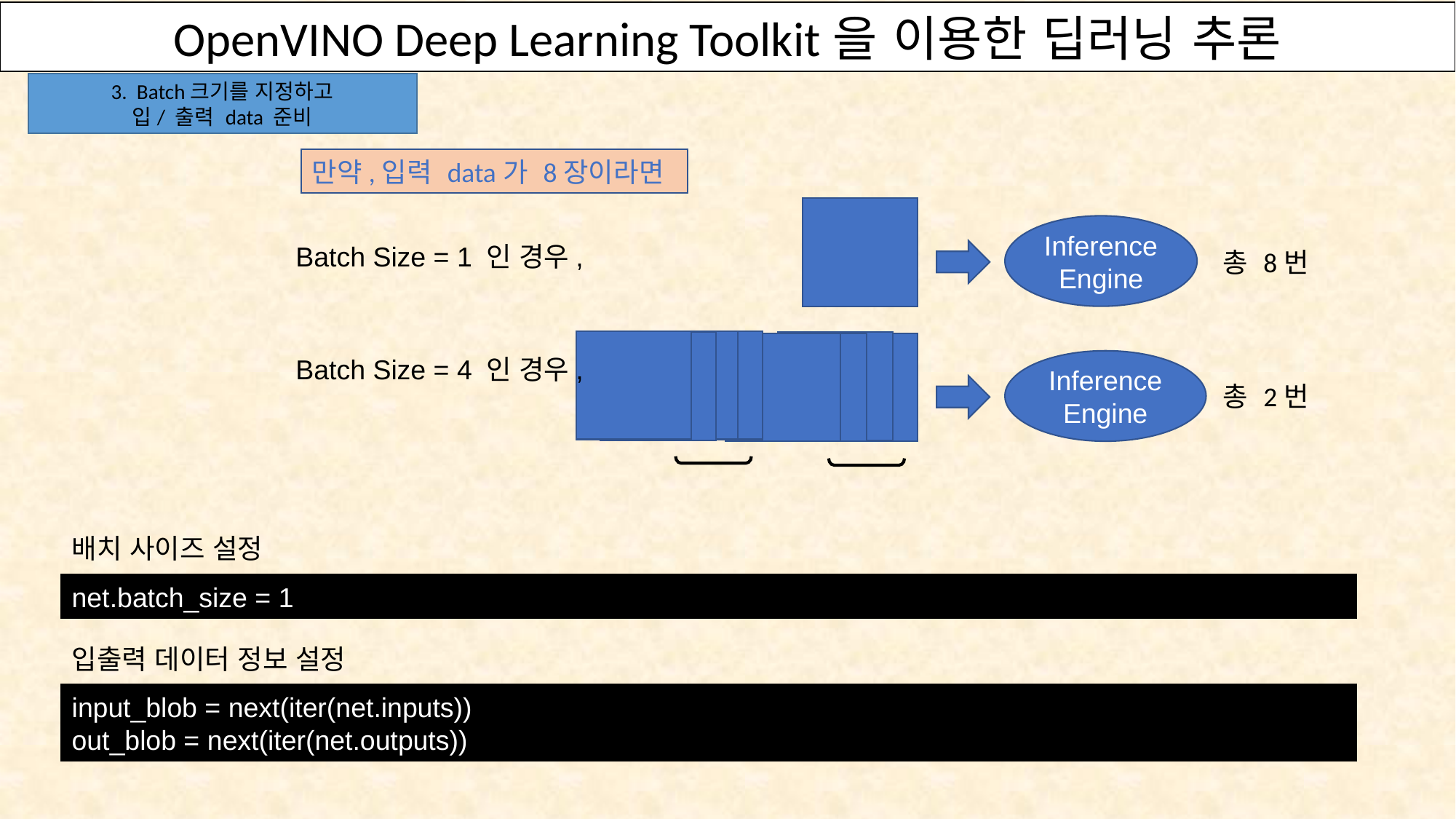

OpenVINO Deep Learning Toolkit을 이용한 딥러닝 추론
3.  Batch크기를 지정하고
입/ 출력 data 준비
만약,입력 data가 8장이라면

Inference Engine
Batch Size = 1 인 경우,
총 8번

Batch Size = 4 인 경우,
Inference Engine
총 2번

배치 사이즈 설정
net.batch_size = 1
입출력 데이터 정보 설정
input_blob = next(iter(net.inputs))
out_blob = next(iter(net.outputs))